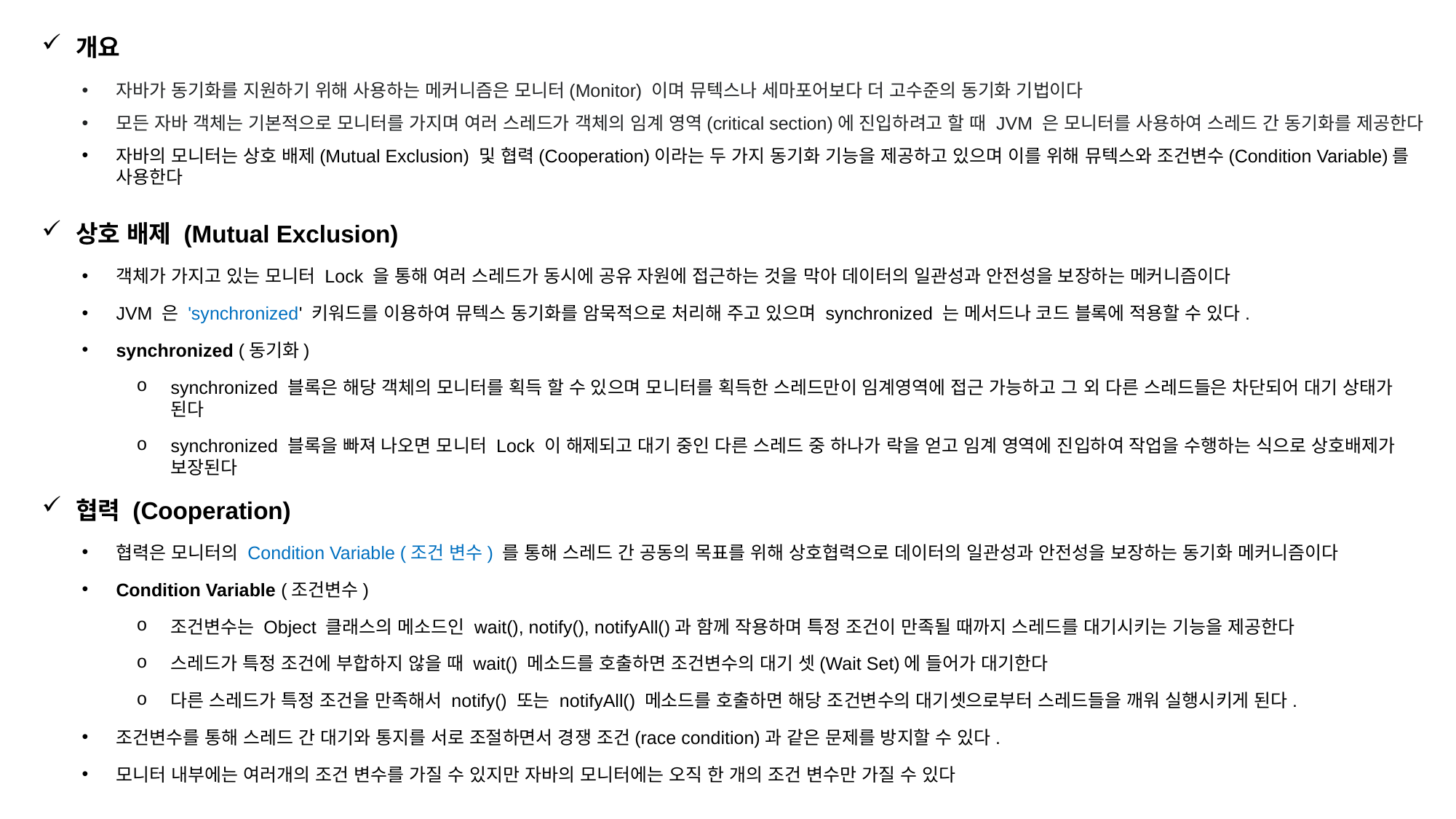

개요
자바가 동기화를 지원하기 위해 사용하는 메커니즘은 모니터(Monitor) 이며 뮤텍스나 세마포어보다 더 고수준의 동기화 기법이다
모든 자바 객체는 기본적으로 모니터를 가지며 여러 스레드가 객체의 임계 영역(critical section)에 진입하려고 할 때 JVM 은 모니터를 사용하여 스레드 간 동기화를 제공한다
자바의 모니터는 상호 배제(Mutual Exclusion) 및 협력(Cooperation)이라는 두 가지 동기화 기능을 제공하고 있으며 이를 위해 뮤텍스와 조건변수(Condition Variable)를 사용한다
상호 배제 (Mutual Exclusion)
객체가 가지고 있는 모니터 Lock 을 통해 여러 스레드가 동시에 공유 자원에 접근하는 것을 막아 데이터의 일관성과 안전성을 보장하는 메커니즘이다
JVM 은 'synchronized' 키워드를 이용하여 뮤텍스 동기화를 암묵적으로 처리해 주고 있으며 synchronized 는 메서드나 코드 블록에 적용할 수 있다.
synchronized (동기화)
synchronized 블록은 해당 객체의 모니터를 획득 할 수 있으며 모니터를 획득한 스레드만이 임계영역에 접근 가능하고 그 외 다른 스레드들은 차단되어 대기 상태가 된다
synchronized 블록을 빠져 나오면 모니터 Lock 이 해제되고 대기 중인 다른 스레드 중 하나가 락을 얻고 임계 영역에 진입하여 작업을 수행하는 식으로 상호배제가 보장된다
협력 (Cooperation)
협력은 모니터의 Condition Variable (조건 변수) 를 통해 스레드 간 공동의 목표를 위해 상호협력으로 데이터의 일관성과 안전성을 보장하는 동기화 메커니즘이다
Condition Variable (조건변수)
조건변수는 Object 클래스의 메소드인 wait(), notify(), notifyAll()과 함께 작용하며 특정 조건이 만족될 때까지 스레드를 대기시키는 기능을 제공한다
스레드가 특정 조건에 부합하지 않을 때 wait() 메소드를 호출하면 조건변수의 대기 셋(Wait Set)에 들어가 대기한다
다른 스레드가 특정 조건을 만족해서 notify() 또는 notifyAll() 메소드를 호출하면 해당 조건변수의 대기셋으로부터 스레드들을 깨워 실행시키게 된다.
조건변수를 통해 스레드 간 대기와 통지를 서로 조절하면서 경쟁 조건(race condition)과 같은 문제를 방지할 수 있다.
모니터 내부에는 여러개의 조건 변수를 가질 수 있지만 자바의 모니터에는 오직 한 개의 조건 변수만 가질 수 있다